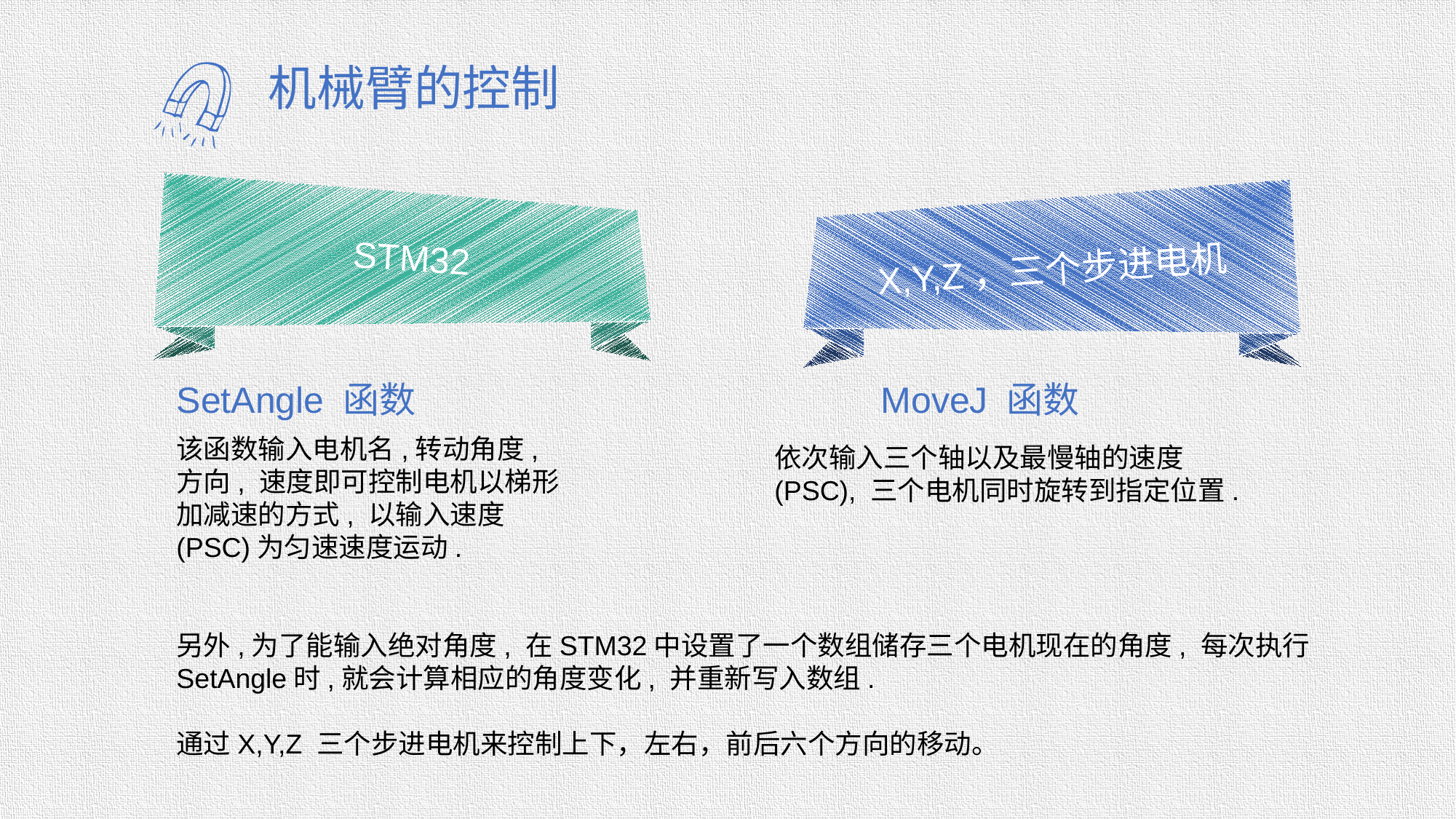

机械臂的控制

STM32

X,Y,Z，三个步进电机
SetAngle 函数
MoveJ 函数
该函数输入电机名,转动角度,方向, 速度即可控制电机以梯形加减速的方式, 以输入速度(PSC)为匀速速度运动.

依次输入三个轴以及最慢轴的速度(PSC), 三个电机同时旋转到指定位置.

另外,为了能输入绝对角度, 在STM32中设置了一个数组储存三个电机现在的角度, 每次执行SetAngle时,就会计算相应的角度变化, 并重新写入数组.

通过X,Y,Z 三个步进电机来控制上下，左右，前后六个方向的移动。